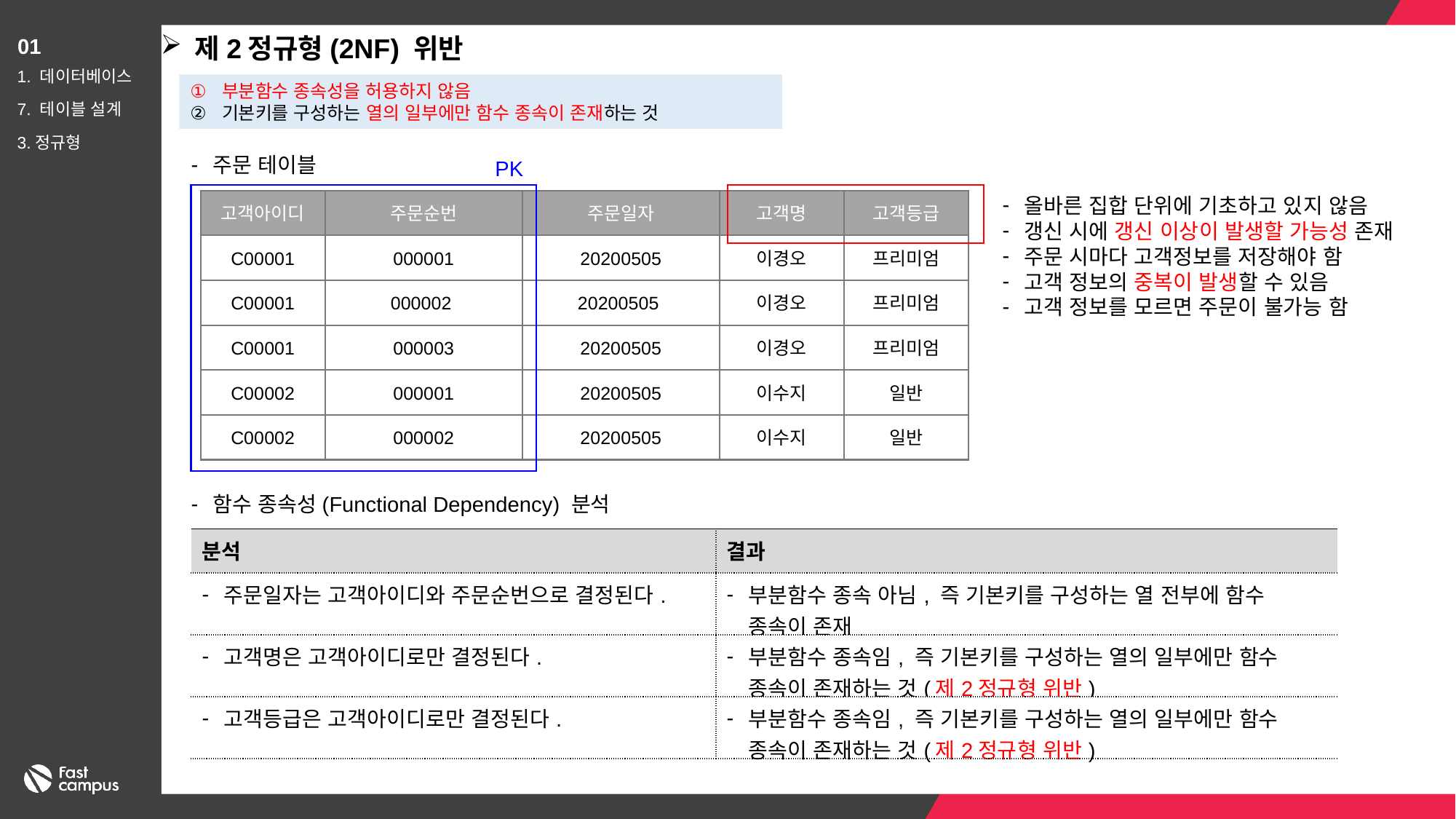

제2정규형(2NF) 위반
01
1. 데이터베이스
7. 테이블 설계
3.정규형
부분함수 종속성을 허용하지 않음
기본키를 구성하는 열의 일부에만 함수 종속이 존재하는 것
주문 테이블
PK

올바른 집합 단위에 기초하고 있지 않음
갱신 시에 갱신 이상이 발생할 가능성 존재
주문 시마다 고객정보를 저장해야 함
고객 정보의 중복이 발생할 수 있음
고객 정보를 모르면 주문이 불가능 함
고객아이디
주문순번
주문일자
고객명
고객등급
프리미엄
이경오
C00001
000001
20200505
이경오
프리미엄
C00001
000002
20200505
프리미엄
이경오
C00001
000003
20200505
일반
이수지
C00002
000001
20200505
일반
이수지
C00002
000002
20200505
함수 종속성(Functional Dependency) 분석
| 분석 | 결과 |
| --- | --- |
| 주문일자는 고객아이디와 주문순번으로 결정된다. | 부분함수 종속 아님, 즉 기본키를 구성하는 열 전부에 함수 종속이 존재 |
| 고객명은 고객아이디로만 결정된다. | 부분함수 종속임, 즉 기본키를 구성하는 열의 일부에만 함수 종속이 존재하는 것(제2정규형 위반) |
| 고객등급은 고객아이디로만 결정된다. | 부분함수 종속임, 즉 기본키를 구성하는 열의 일부에만 함수 종속이 존재하는 것(제2정규형 위반) |